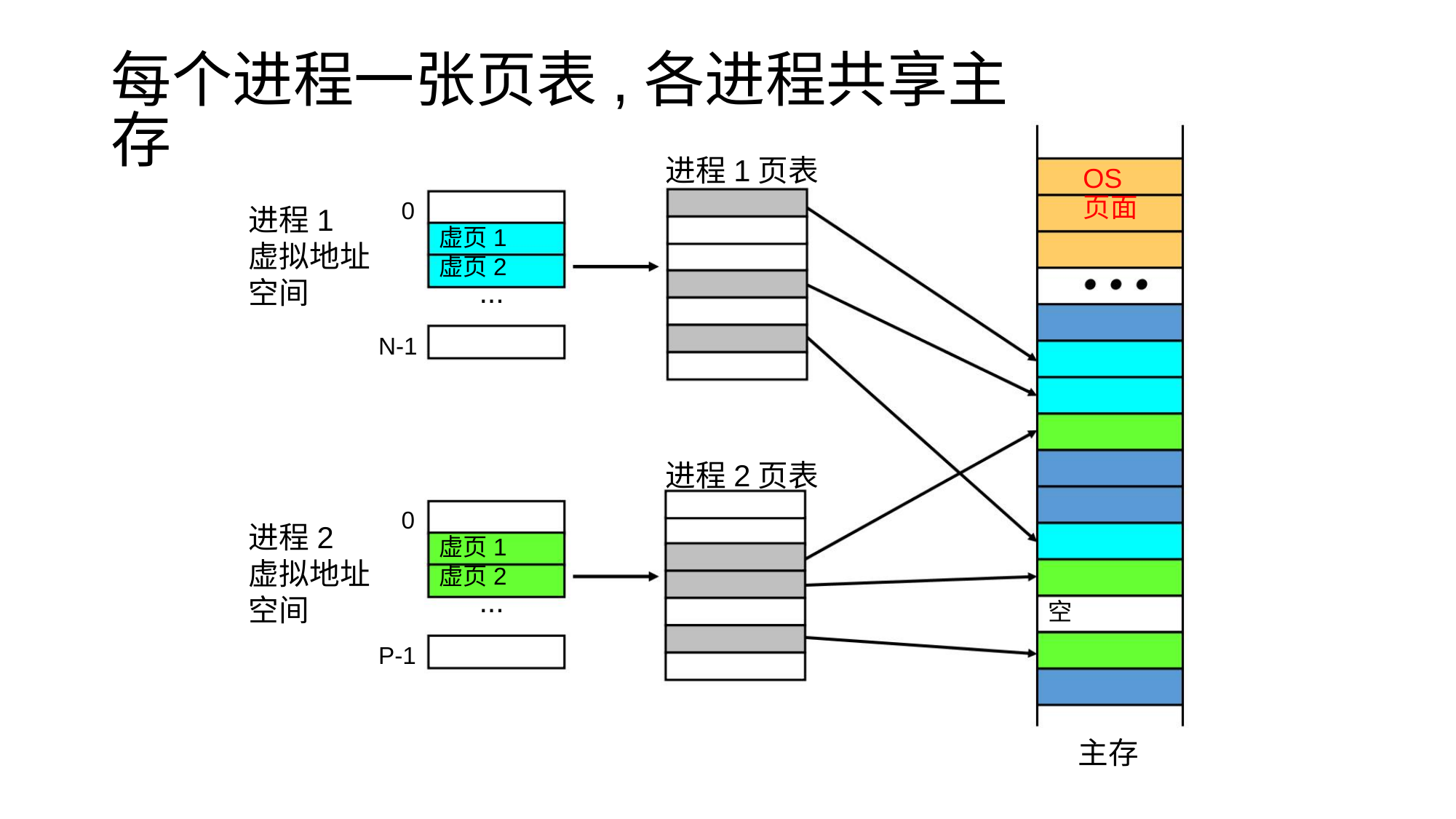

每个进程一张页表,各进程共享主存
进程1页表
OS
页面
0
进程1
虚页1
虚页2
虚拟地址
空间
...
N-1
进程2页表
0
进程2
虚页1
虚页2
虚拟地址
空间
...
空
P-1
主存